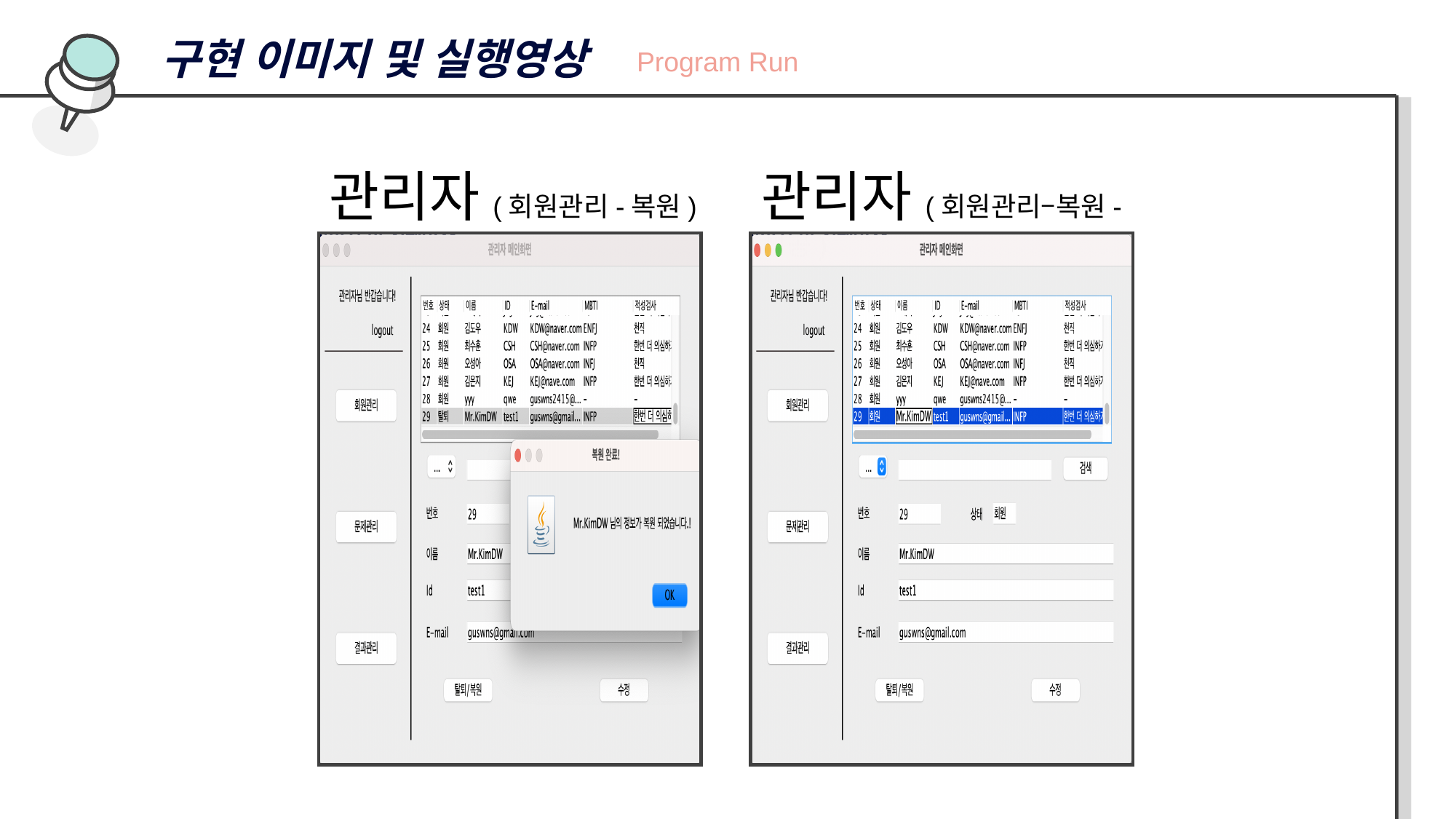

구현 이미지 및 실행영상

Program Run

관리자(회원관리-복원)
관리자(회원관리–복원-성공)